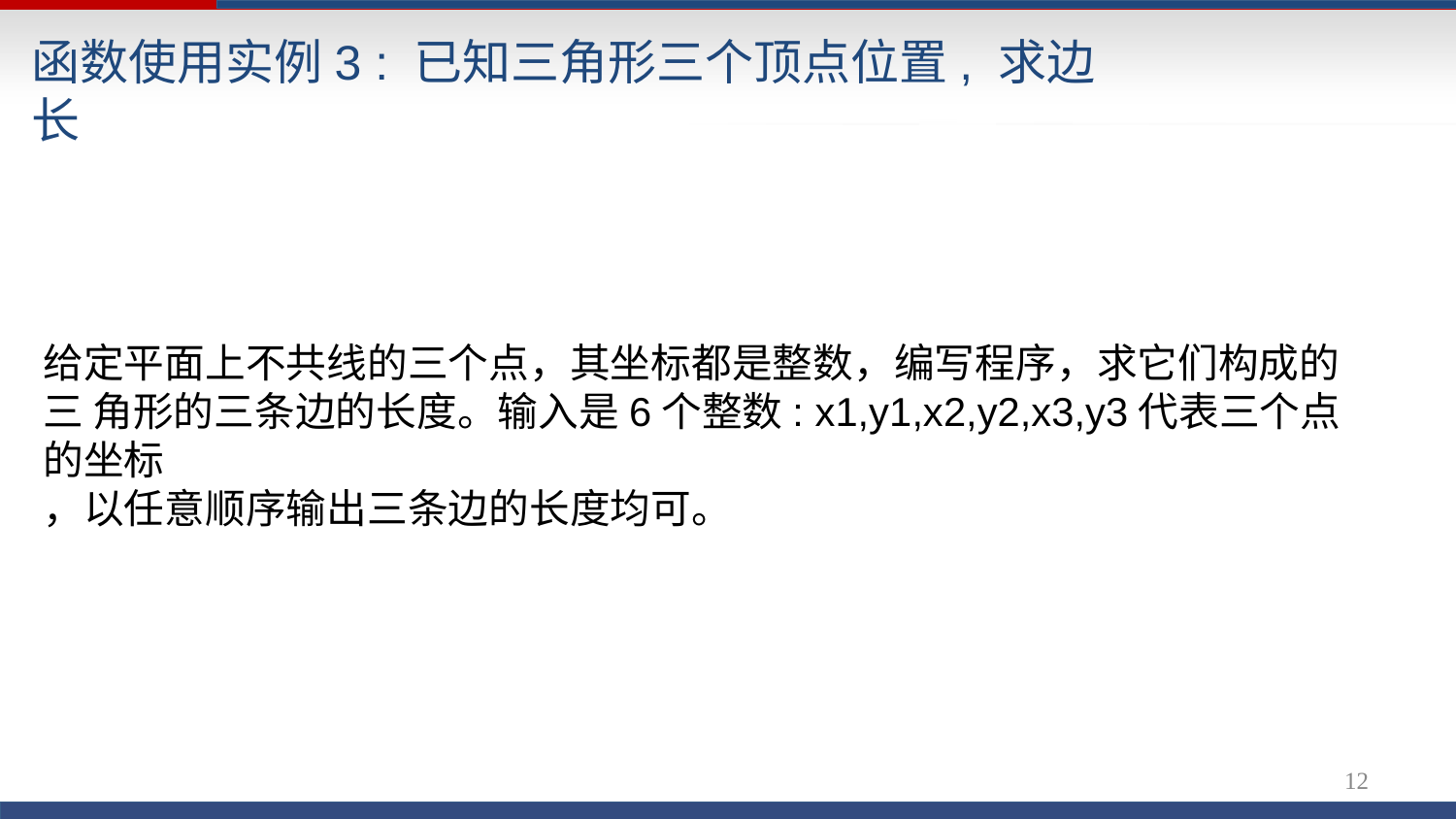

# 函数使用实例3 : 已知三角形三个顶点位置, 求边长
给定平面上不共线的三个点，其坐标都是整数，编写程序，求它们构成的三 角形的三条边的长度。输入是6个整数: x1,y1,x2,y2,x3,y3代表三个点的坐标
，以任意顺序输出三条边的长度均可。
12